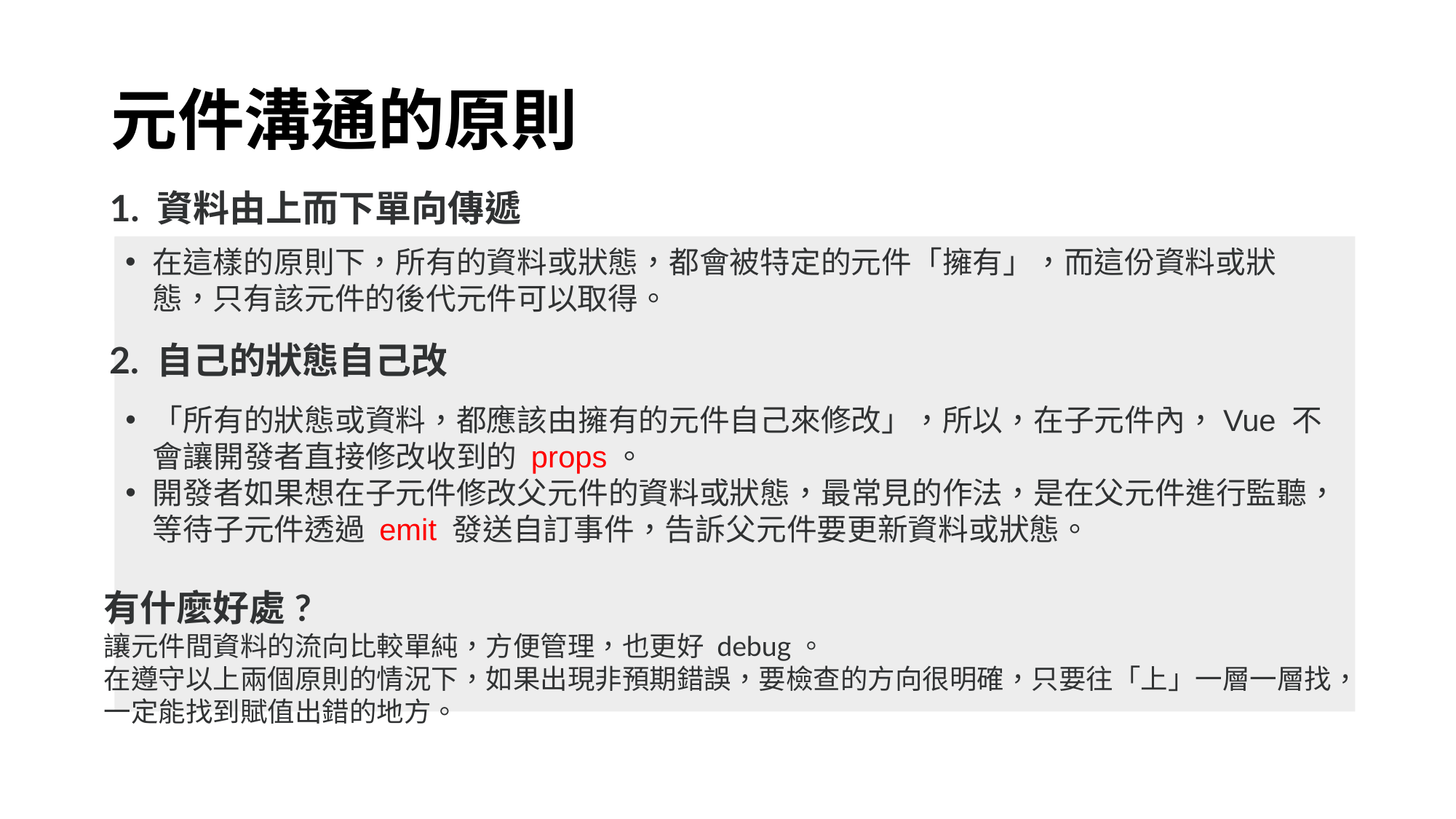

# 元件溝通的原則
1. 資料由上而下單向傳遞
在這樣的原則下，所有的資料或狀態，都會被特定的元件「擁有」，而這份資料或狀態，只有該元件的後代元件可以取得。
2. 自己的狀態自己改
「所有的狀態或資料，都應該由擁有的元件自己來修改」，所以，在子元件內，Vue 不會讓開發者直接修改收到的 props。
開發者如果想在子元件修改父元件的資料或狀態，最常見的作法，是在父元件進行監聽，等待子元件透過 emit 發送自訂事件，告訴父元件要更新資料或狀態。
有什麼好處?
讓元件間資料的流向比較單純，方便管理，也更好 debug。
在遵守以上兩個原則的情況下，如果出現非預期錯誤，要檢查的方向很明確，只要往「上」一層一層找，一定能找到賦值出錯的地方。